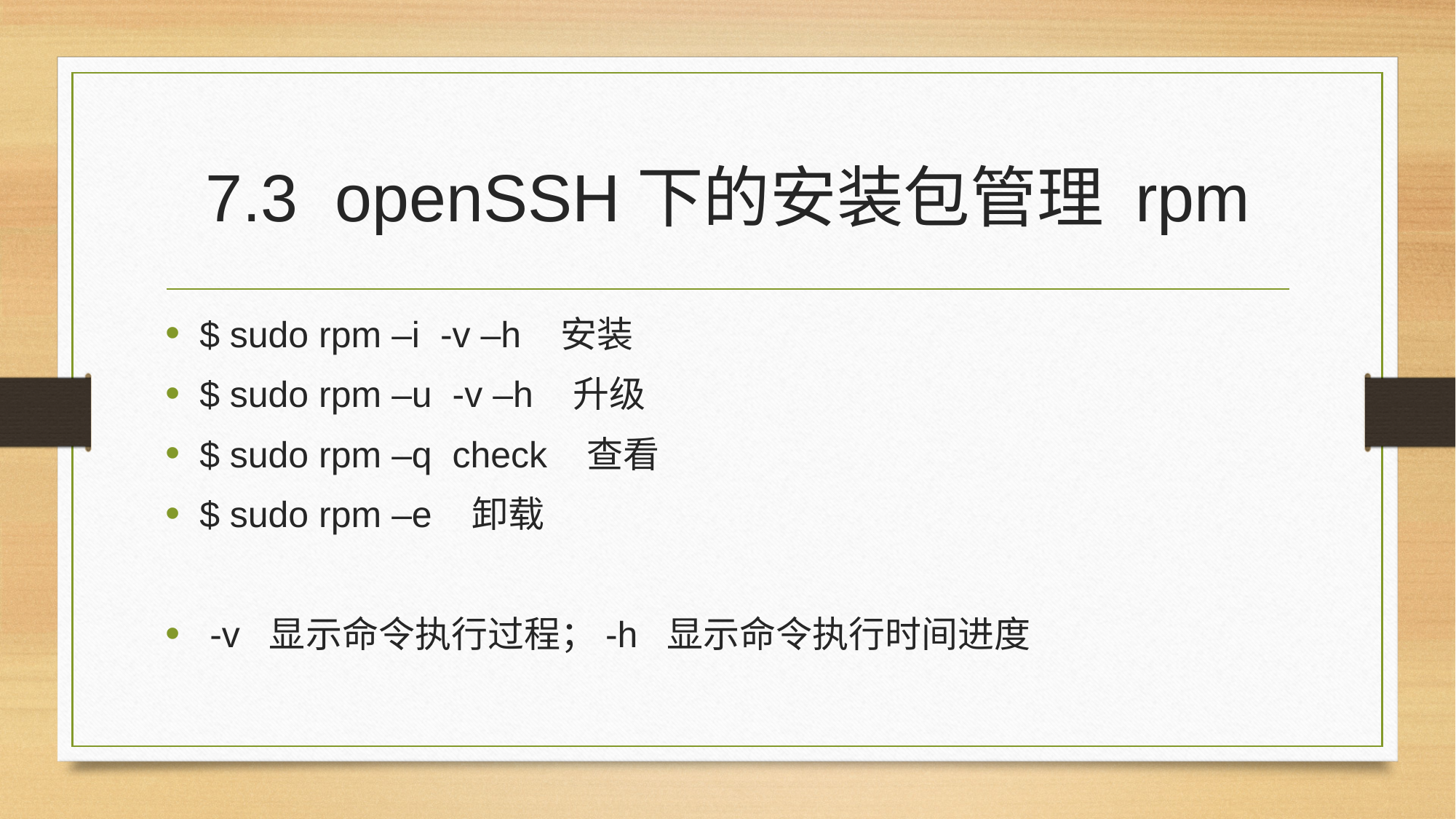

# 7.3  openSSH下的安装包管理 rpm
$ sudo rpm –i  -v –h   安装
$ sudo rpm –u  -v –h   升级
$ sudo rpm –q  check   查看
$ sudo rpm –e   卸载

 -v  显示命令执行过程；-h  显示命令执行时间进度